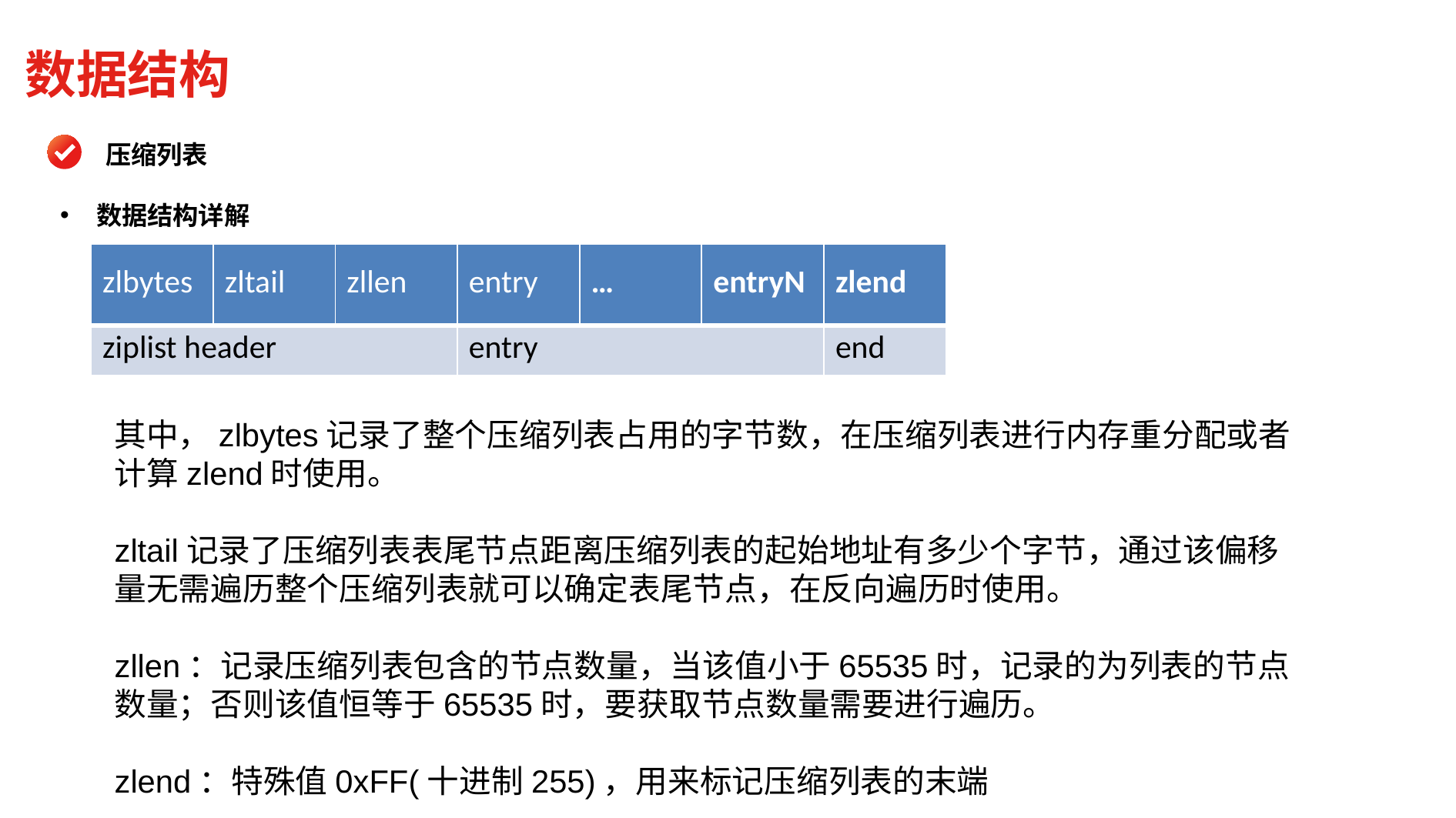

数据结构
压缩列表

数据结构详解
| zlbytes | zltail | zllen | entry | … | entryN | zlend |
| --- | --- | --- | --- | --- | --- | --- |
| ziplist header |  |  | entry |  |  | end |

其中，zlbytes记录了整个压缩列表占用的字节数，在压缩列表进行内存重分配或者计算zlend时使用。

zltail记录了压缩列表表尾节点距离压缩列表的起始地址有多少个字节，通过该偏移量无需遍历整个压缩列表就可以确定表尾节点，在反向遍历时使用。

zllen：记录压缩列表包含的节点数量，当该值小于65535时，记录的为列表的节点数量；否则该值恒等于65535时，要获取节点数量需要进行遍历。

zlend：特殊值0xFF(十进制255)，用来标记压缩列表的末端